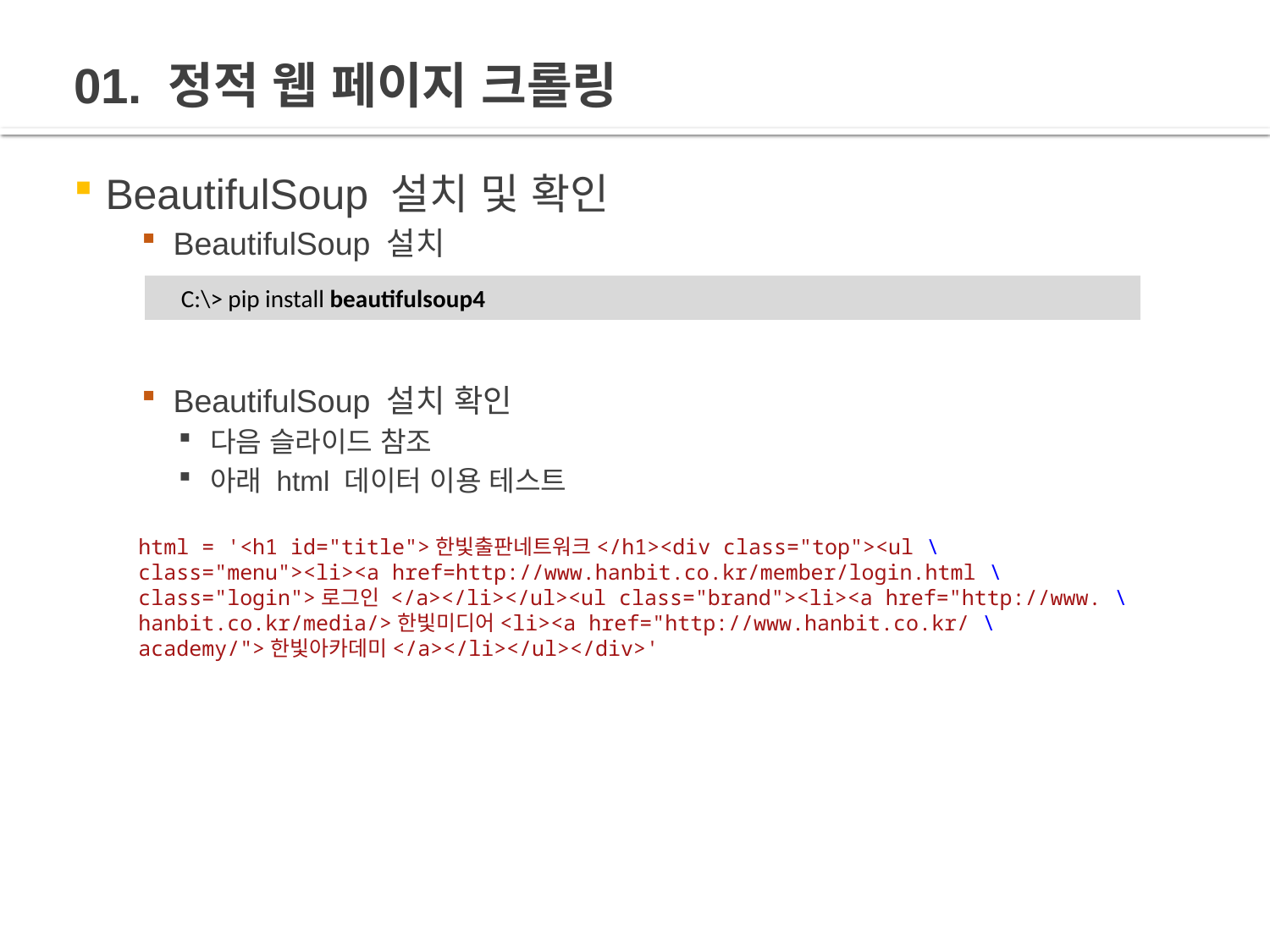

# 01. 정적 웹 페이지 크롤링
BeautifulSoup 설치 및 확인
BeautifulSoup 설치

BeautifulSoup 설치 확인
다음 슬라이드 참조
아래 html 데이터 이용 테스트
C:\> pip install beautifulsoup4

html = '<h1 id="title">한빛출판네트워크</h1><div class="top"><ul \
class="menu"><li><a href=http://www.hanbit.co.kr/member/login.html \
class="login">로그인 </a></li></ul><ul class="brand"><li><a href="http://www. \
hanbit.co.kr/media/>한빛미디어<li><a href="http://www.hanbit.co.kr/ \
academy/">한빛아카데미</a></li></ul></div>'